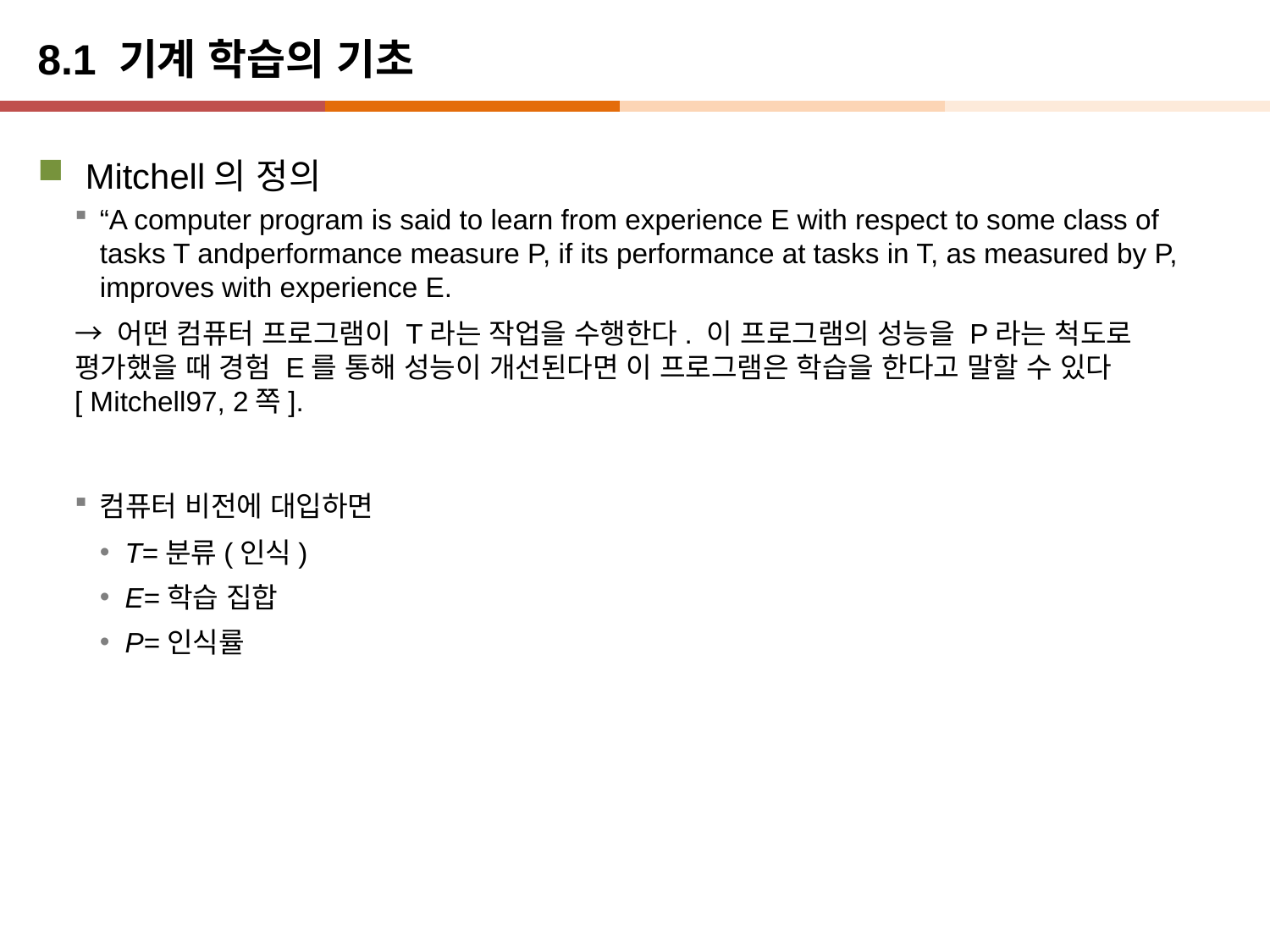

# 8.1 기계 학습의 기초
Mitchell의 정의
“A computer program is said to learn from experience E with respect to some class of tasks T andperformance measure P, if its performance at tasks in T, as measured by P, improves with experience E.
→ 어떤 컴퓨터 프로그램이 T라는 작업을 수행한다. 이 프로그램의 성능을 P라는 척도로 평가했을 때 경험 E를 통해 성능이 개선된다면 이 프로그램은 학습을 한다고 말할 수 있다[ Mitchell97, 2쪽].

컴퓨터 비전에 대입하면
T=분류(인식)
E=학습 집합
P=인식률